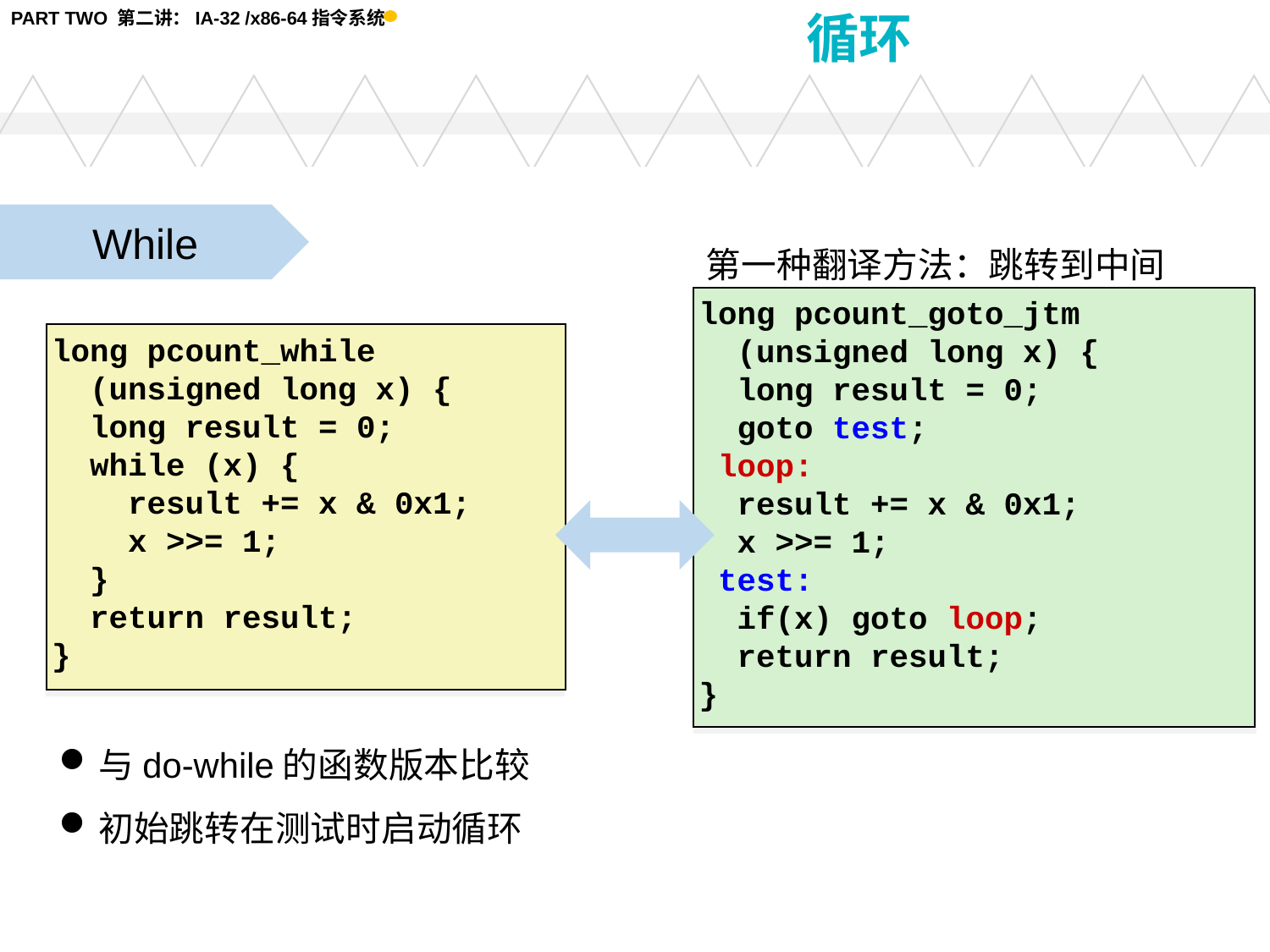

循环
PART TWO 第二讲：IA-32 /x86-64指令系统

While
第一种翻译方法：跳转到中间
long pcount_goto_jtm
  (unsigned long x) {
  long result = 0;
  goto test;
 loop:
  result += x & 0x1;
  x >>= 1;
 test:
  if(x) goto loop;
  return result;
}
long pcount_while
  (unsigned long x) {
  long result = 0;
  while (x) {
    result += x & 0x1;
    x >>= 1;
  }
  return result;
}

与do-while的函数版本比较
初始跳转在测试时启动循环